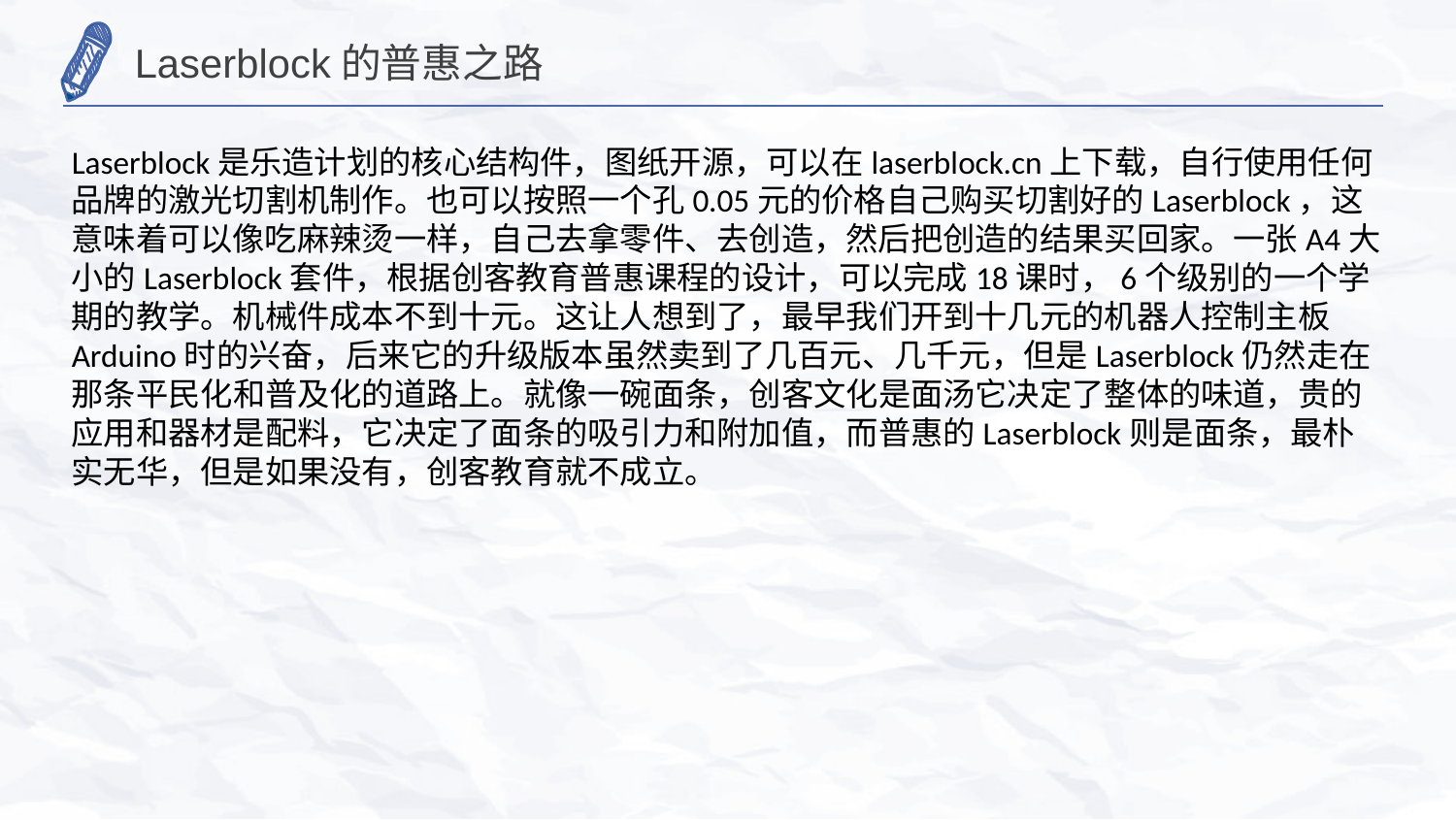

Laserblock的普惠之路
Laserblock是乐造计划的核心结构件，图纸开源，可以在laserblock.cn上下载，自行使用任何品牌的激光切割机制作。也可以按照一个孔0.05元的价格自己购买切割好的Laserblock，这意味着可以像吃麻辣烫一样，自己去拿零件、去创造，然后把创造的结果买回家。一张A4大小的Laserblock套件，根据创客教育普惠课程的设计，可以完成18课时，6个级别的一个学期的教学。机械件成本不到十元。这让人想到了，最早我们开到十几元的机器人控制主板Arduino时的兴奋，后来它的升级版本虽然卖到了几百元、几千元，但是Laserblock仍然走在那条平民化和普及化的道路上。就像一碗面条，创客文化是面汤它决定了整体的味道，贵的应用和器材是配料，它决定了面条的吸引力和附加值，而普惠的Laserblock则是面条，最朴实无华，但是如果没有，创客教育就不成立。